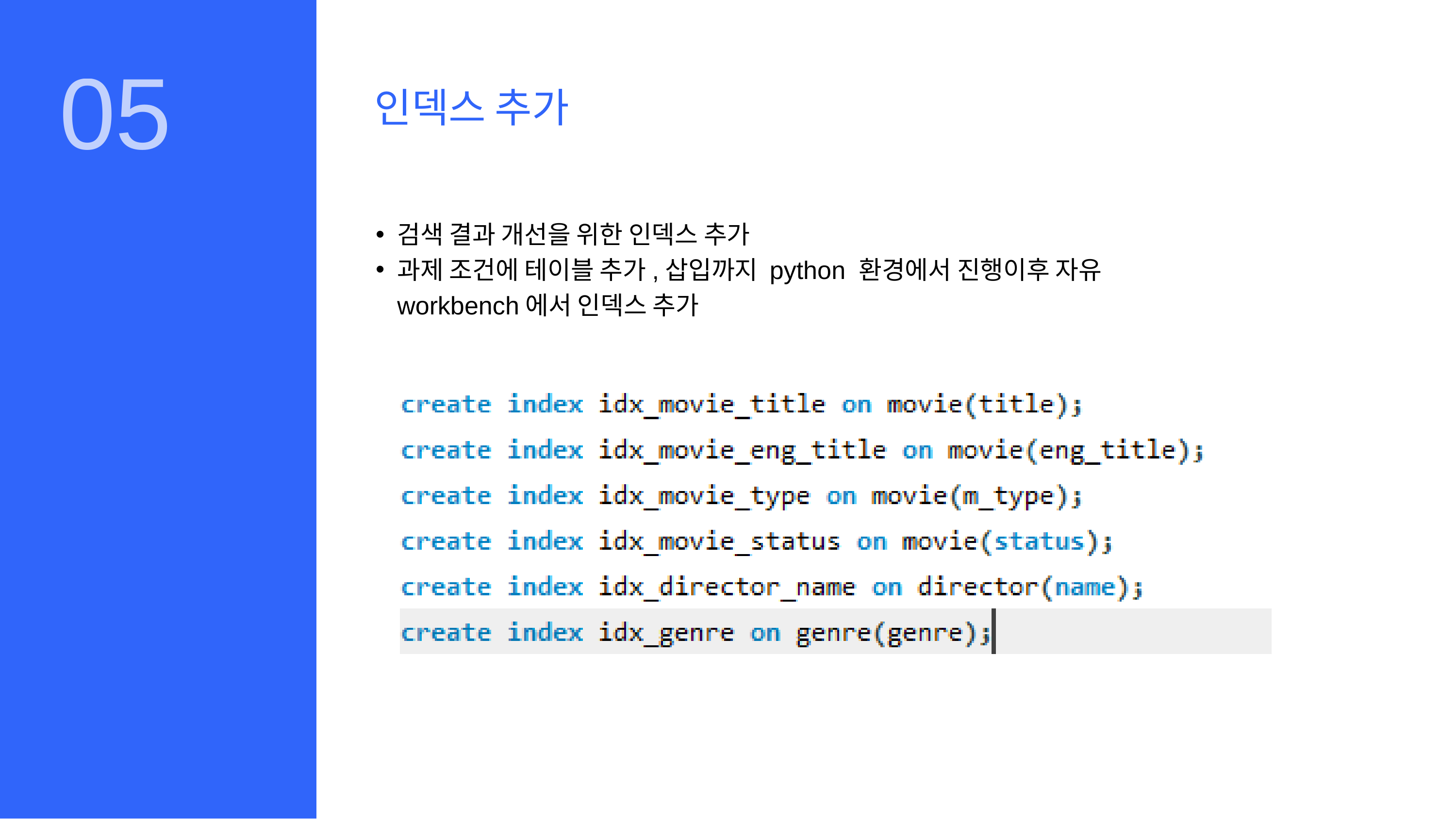

05
인덱스 추가
검색 결과 개선을 위한 인덱스 추가
과제 조건에 테이블 추가,삽입까지 python 환경에서 진행이후 자유  workbench에서 인덱스 추가